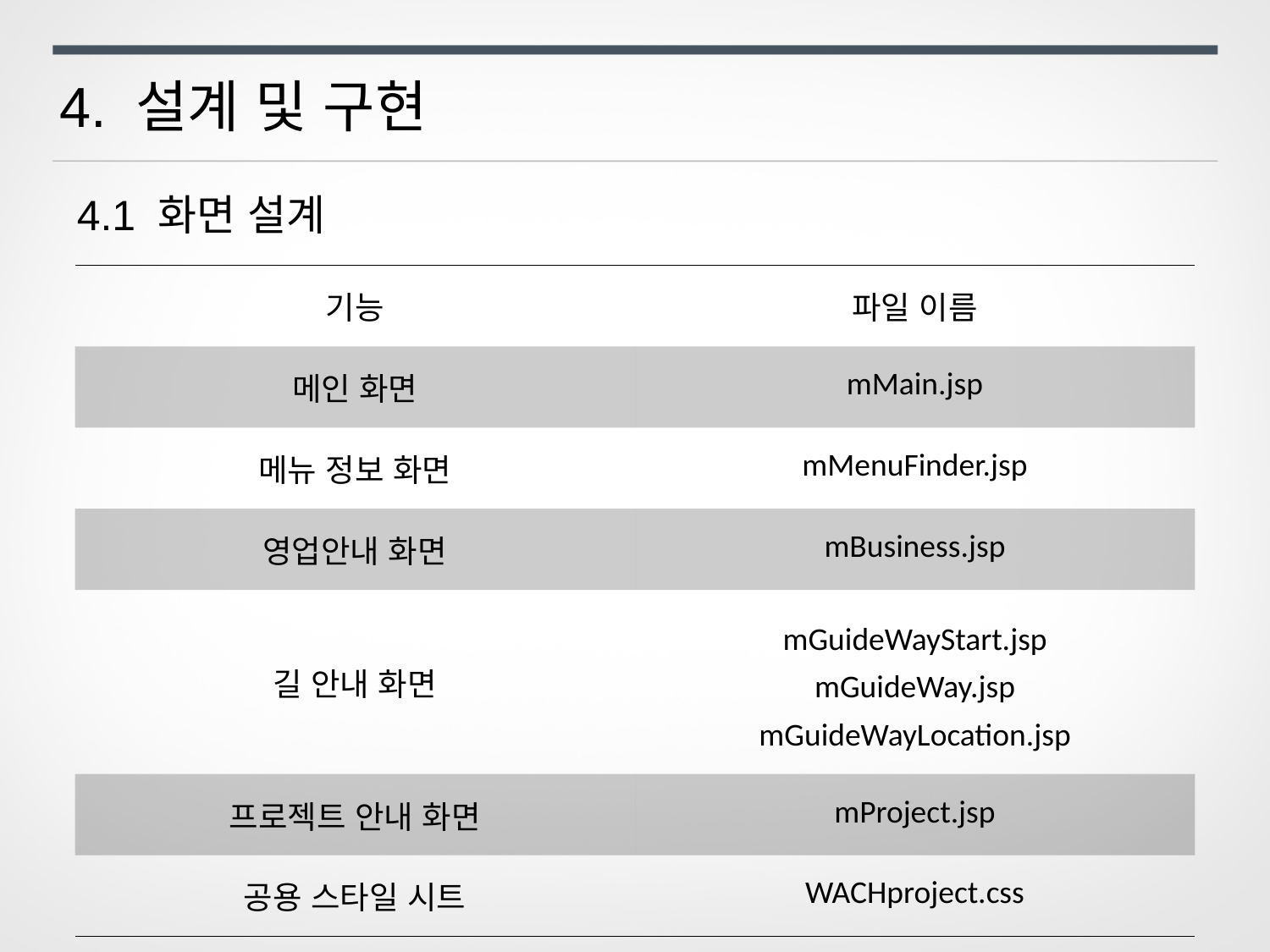

4. 설계 및 구현
4.1 화면 설계
| 기능 | 파일 이름 |
| --- | --- |
| 메인 화면 | mMain.jsp |
| 메뉴 정보 화면 | mMenuFinder.jsp |
| 영업안내 화면 | mBusiness.jsp |
| 길 안내 화면 | mGuideWayStart.jsp mGuideWay.jsp mGuideWayLocation.jsp |
| 프로젝트 안내 화면 | mProject.jsp |
| 공용 스타일 시트 | WACHproject.css |